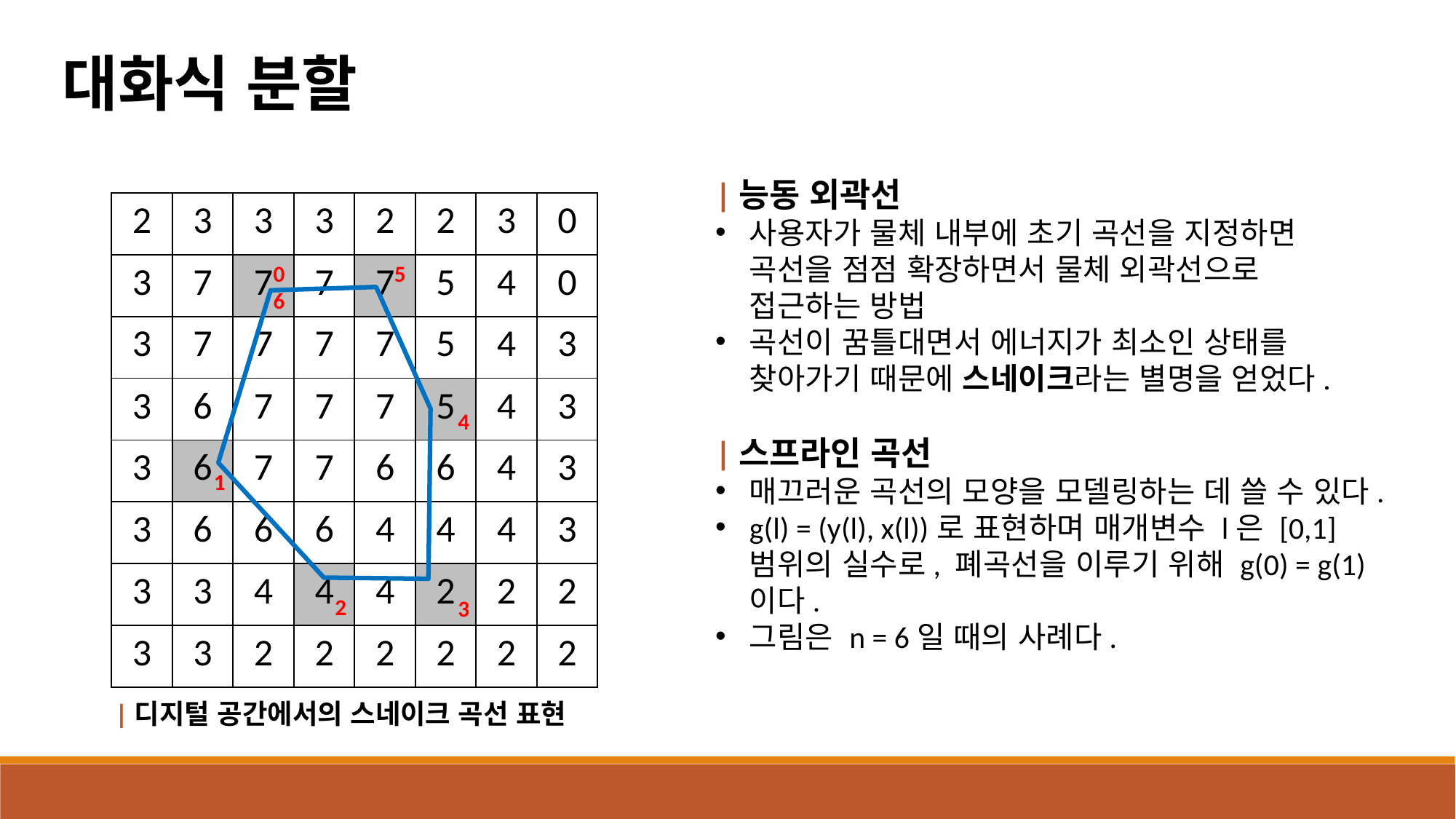

대화식 분할
|능동 외곽선
사용자가 물체 내부에 초기 곡선을 지정하면 곡선을 점점 확장하면서 물체 외곽선으로 접근하는 방법
곡선이 꿈틀대면서 에너지가 최소인 상태를 찾아가기 때문에 스네이크라는 별명을 얻었다.

|스프라인 곡선
매끄러운 곡선의 모양을 모델링하는 데 쓸 수 있다.
g(l) = (y(l), x(l))로 표현하며 매개변수 l은 [0,1] 범위의 실수로, 폐곡선을 이루기 위해 g(0) = g(1)이다.
그림은 n = 6일 때의 사례다.
| 2 | 3 | 3 | 3 | 2 | 2 | 3 | 0 |
| --- | --- | --- | --- | --- | --- | --- | --- |
| 3 | 7 | 7 | 7 | 7 | 5 | 4 | 0 |
| 3 | 7 | 7 | 7 | 7 | 5 | 4 | 3 |
| 3 | 6 | 7 | 7 | 7 | 5 | 4 | 3 |
| 3 | 6 | 7 | 7 | 6 | 6 | 4 | 3 |
| 3 | 6 | 6 | 6 | 4 | 4 | 4 | 3 |
| 3 | 3 | 4 | 4 | 4 | 2 | 2 | 2 |
| 3 | 3 | 2 | 2 | 2 | 2 | 2 | 2 |
0
6
5

4
1
2
3
|디지털 공간에서의 스네이크 곡선 표현